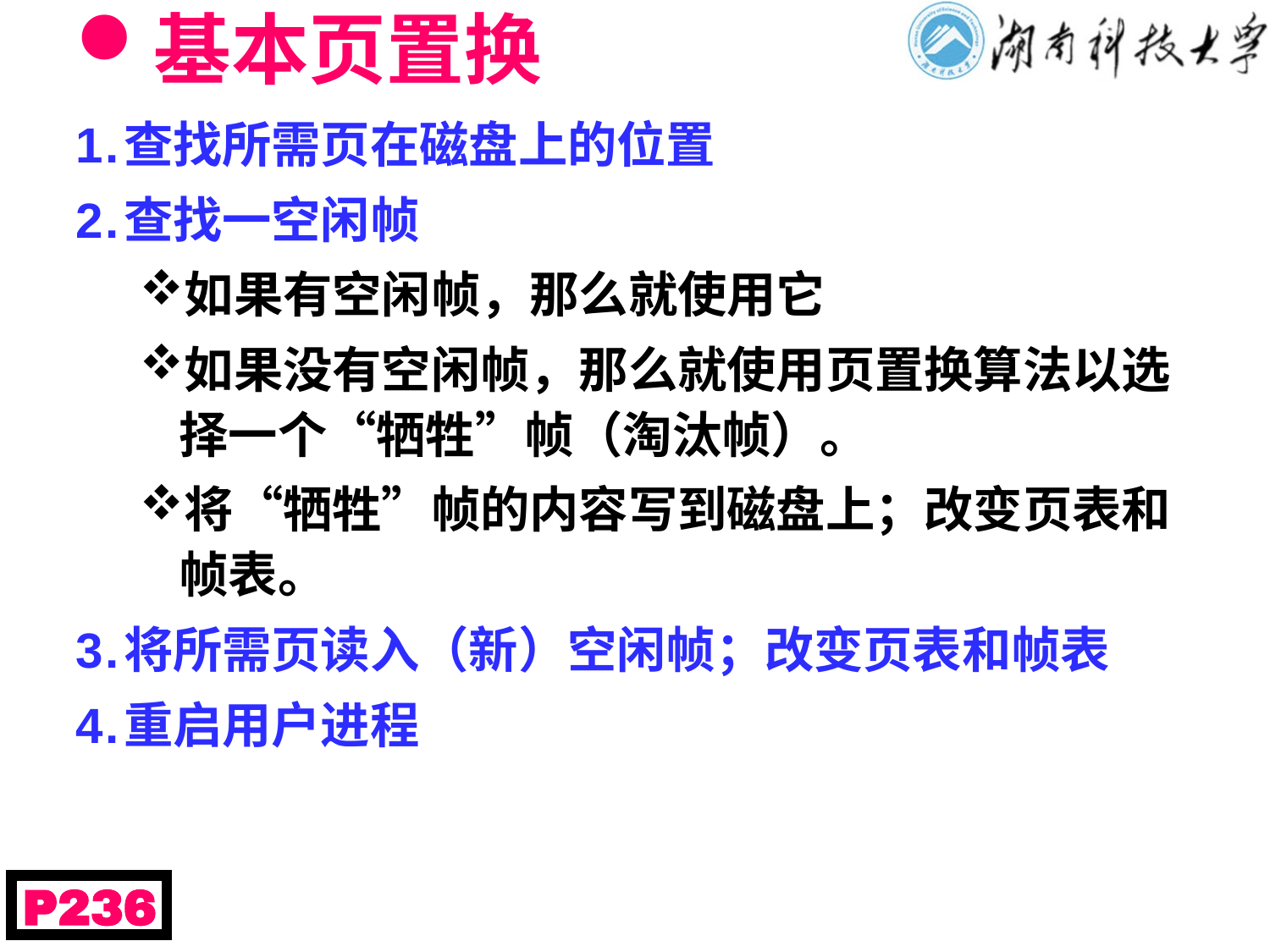

# 基本页置换
查找所需页在磁盘上的位置
查找一空闲帧
如果有空闲帧，那么就使用它
如果没有空闲帧，那么就使用页置换算法以选择一个“牺牲”帧（淘汰帧）。
将“牺牲”帧的内容写到磁盘上；改变页表和帧表。
将所需页读入（新）空闲帧；改变页表和帧表
重启用户进程
P236